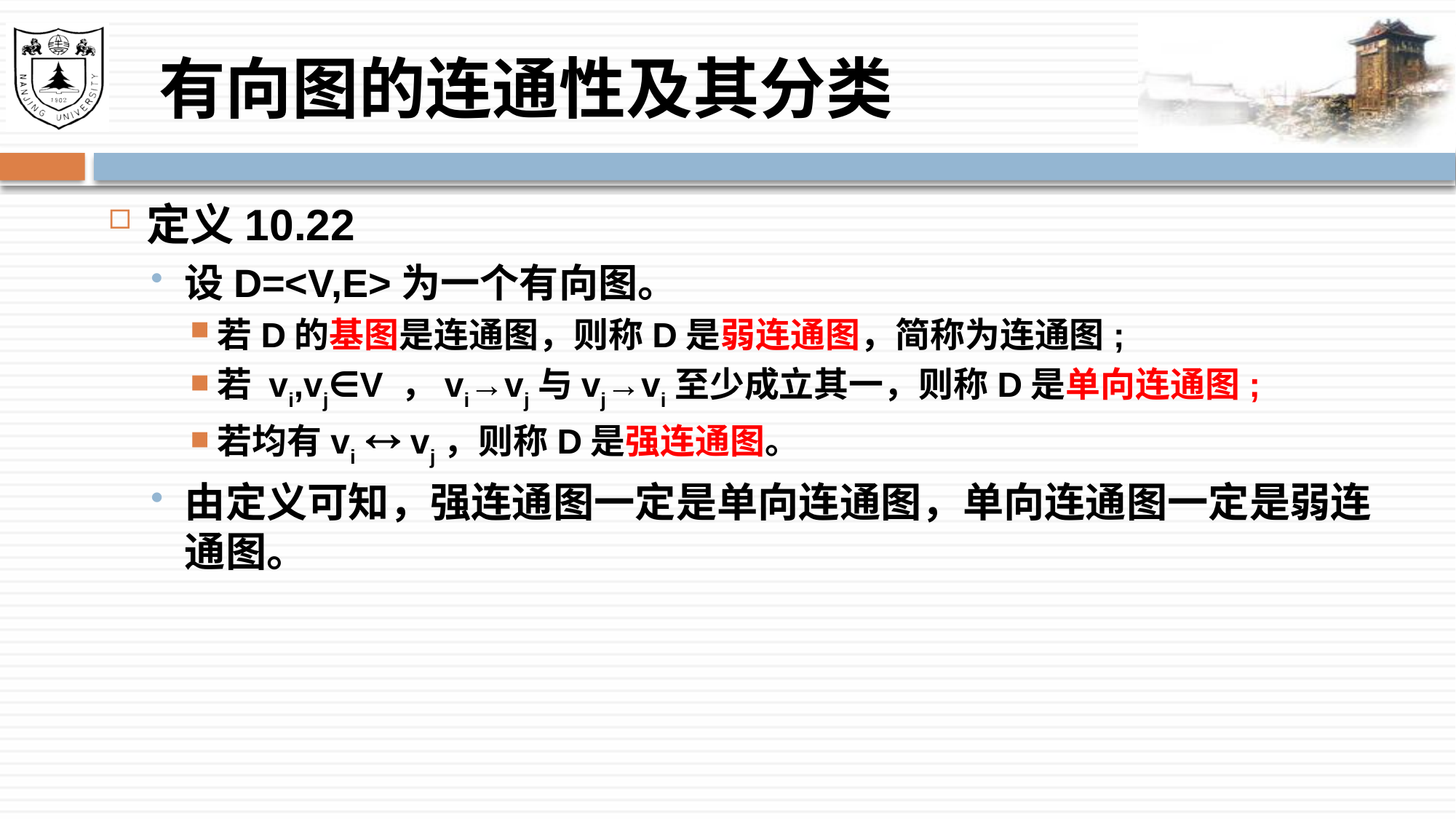

# 有向图的连通性及其分类
定义10.22
设D=<V,E>为一个有向图。
若D的基图是连通图，则称D是弱连通图，简称为连通图;
若 vi,vj∈V ，vi→vj与vj→vi至少成立其一，则称D是单向连通图;
若均有vi ↔ vj，则称D是强连通图。
由定义可知，强连通图一定是单向连通图，单向连通图一定是弱连通图。